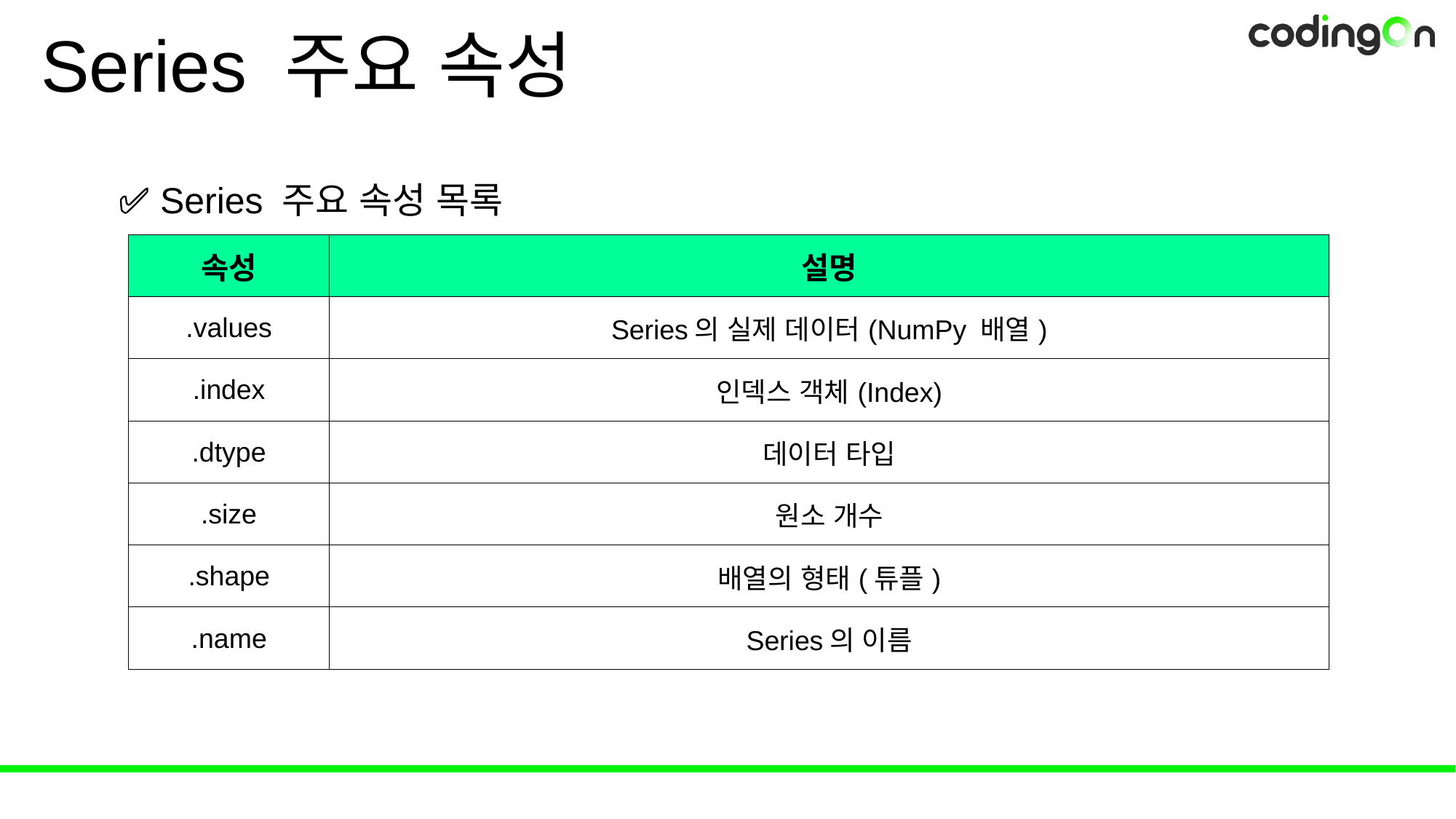

# Series 주요 속성
✅ Series 주요 속성 목록
| 속성 | 설명 |
| --- | --- |
| .values | Series의 실제 데이터(NumPy 배열) |
| .index | 인덱스 객체(Index) |
| .dtype | 데이터 타입 |
| .size | 원소 개수 |
| .shape | 배열의 형태(튜플) |
| .name | Series의 이름 |